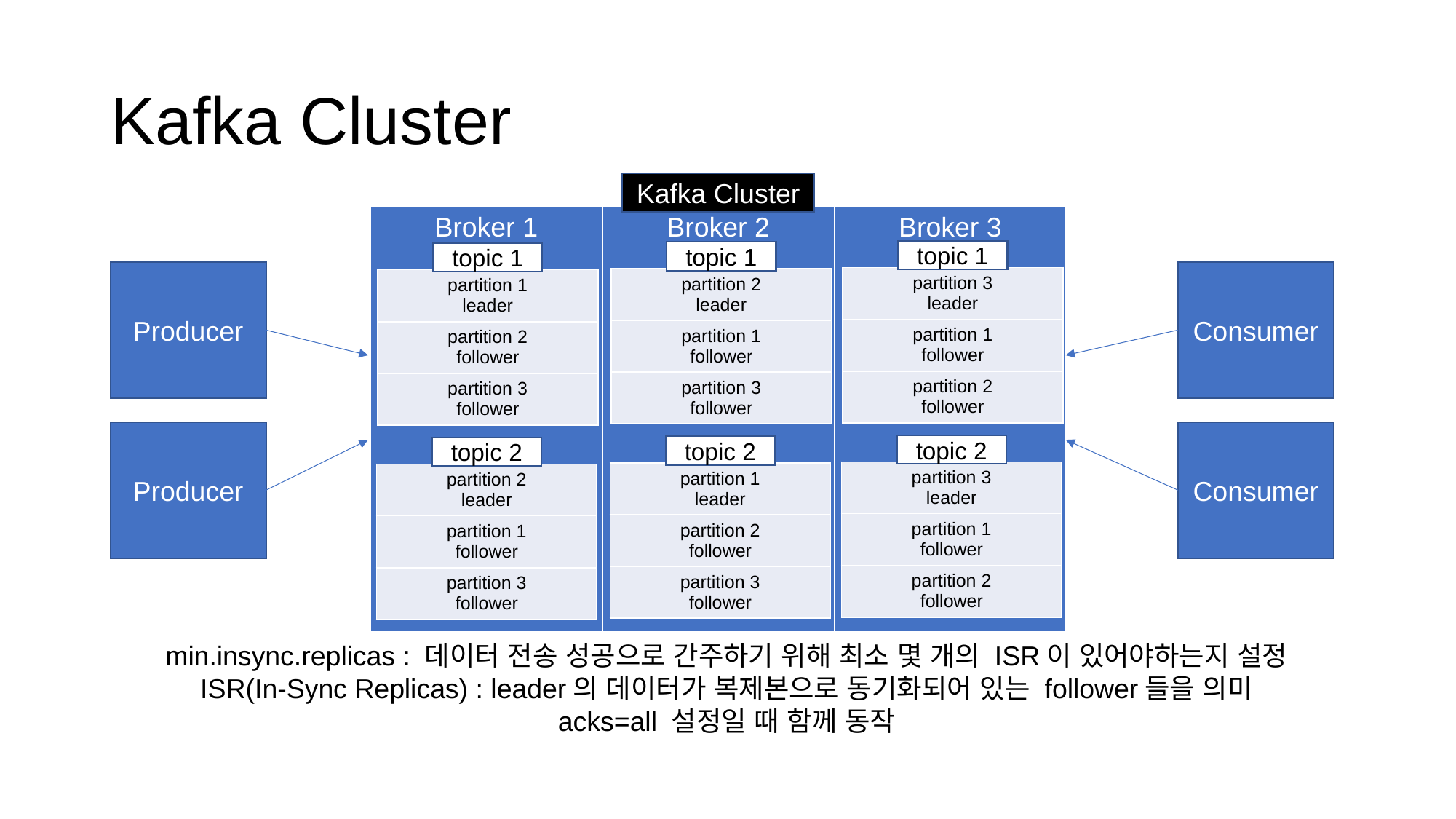

# Kafka Cluster
Kafka Cluster
| Broker 1 | Broker 2 | Broker 3 |
| --- | --- | --- |
topic 1
topic 1
topic 1
Producer
Consumer
| partition 3 leader |
| --- |
| partition 1 follower |
| partition 2 follower |
| partition 2 leader |
| --- |
| partition 1 follower |
| partition 3 follower |
| partition 1 leader |
| --- |
| partition 2 follower |
| partition 3 follower |
Producer
Consumer
topic 2
topic 2
topic 2
| partition 3 leader |
| --- |
| partition 1 follower |
| partition 2 follower |
| partition 1 leader |
| --- |
| partition 2 follower |
| partition 3 follower |
| partition 2 leader |
| --- |
| partition 1 follower |
| partition 3 follower |
min.insync.replicas : 데이터 전송 성공으로 간주하기 위해 최소 몇 개의 ISR이 있어야하는지 설정
ISR(In-Sync Replicas) : leader의 데이터가 복제본으로 동기화되어 있는 follower들을 의미
acks=all 설정일 때 함께 동작